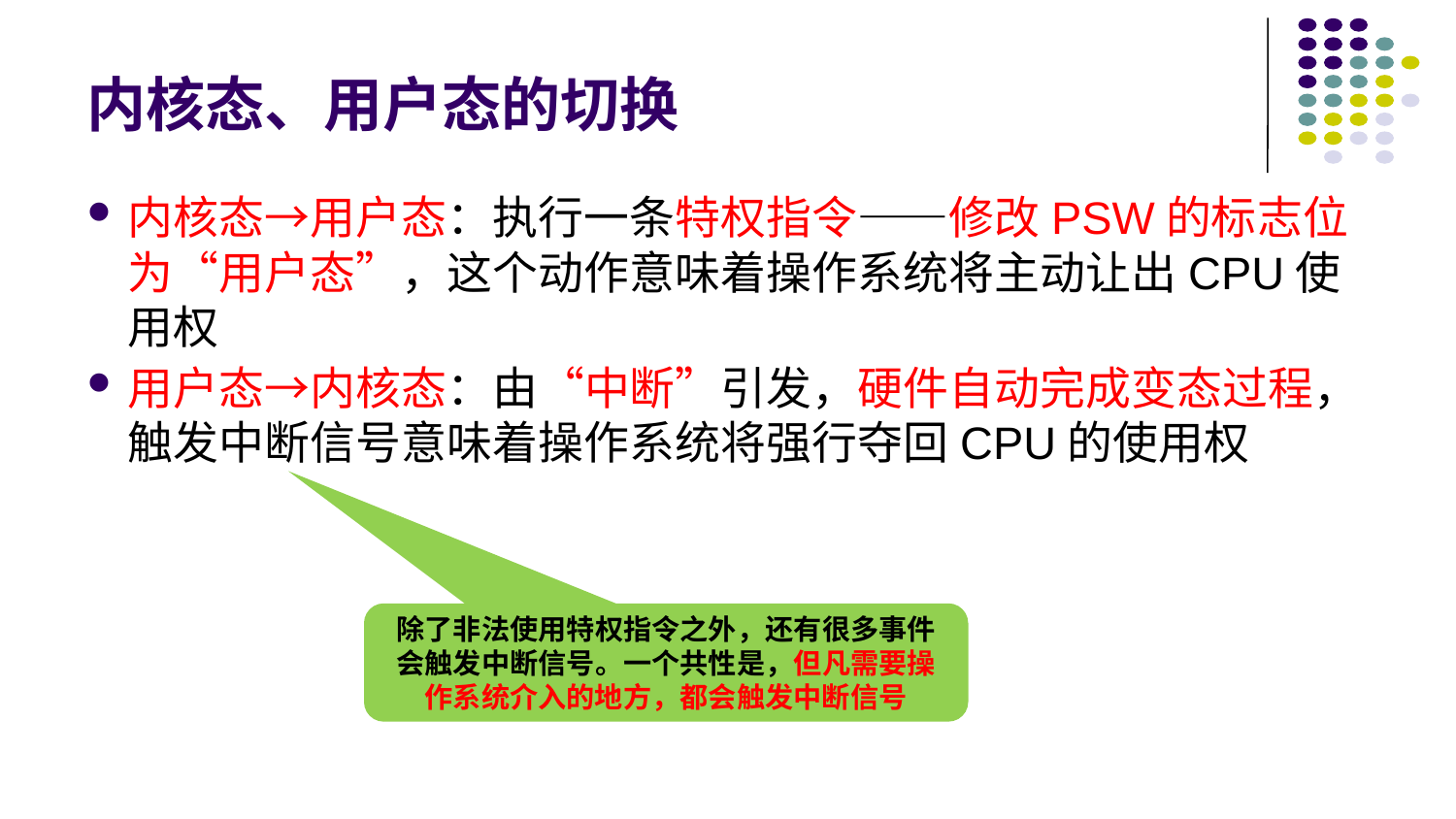

# 内核态、用户态的切换
内核态→用户态：执行一条特权指令——修改PSW的标志位为“用户态”，这个动作意味着操作系统将主动让出CPU使用权
用户态→内核态：由“中断”引发，硬件自动完成变态过程，触发中断信号意味着操作系统将强行夺回CPU的使用权
除了非法使用特权指令之外，还有很多事件 会触发中断信号。一个共性是，但凡需要操 作系统介入的地方，都会触发中断信号
88